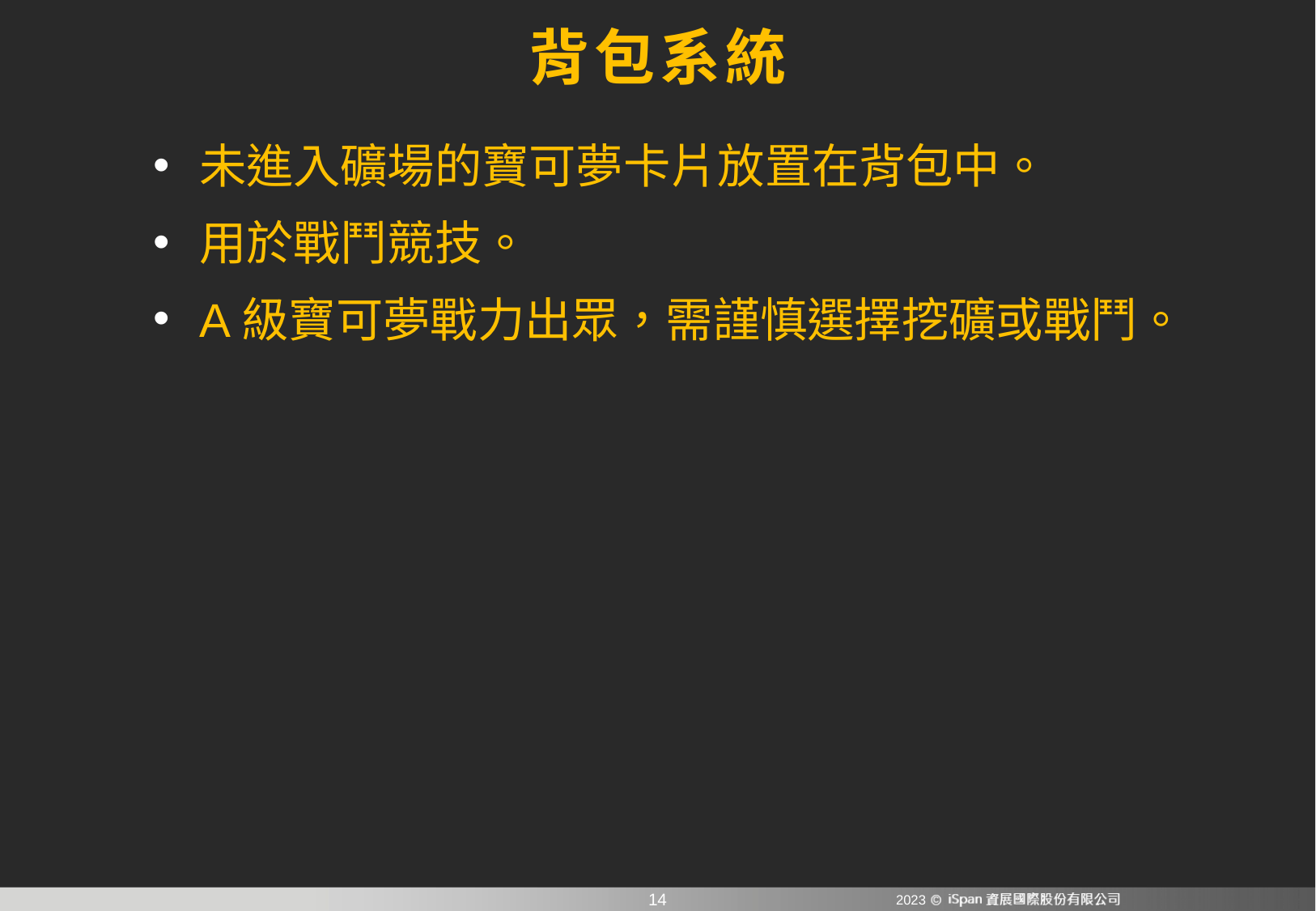

背包系統
未進入礦場的寶可夢卡片放置在背包中。
用於戰鬥競技。
A級寶可夢戰力出眾，需謹慎選擇挖礦或戰鬥。

2023